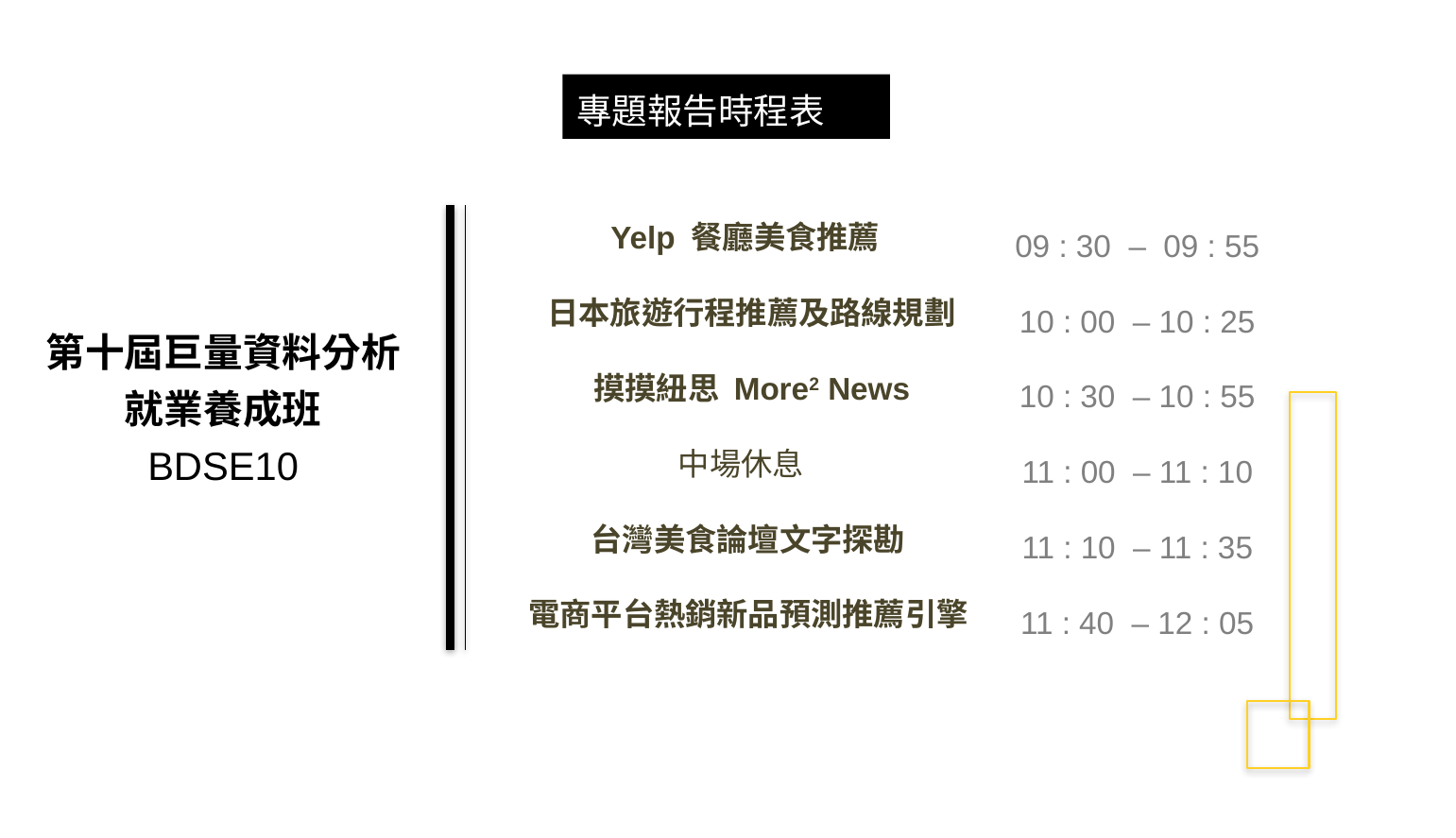

專題報告時程表
 Yelp 餐廳美食推薦
  日本旅遊行程推薦及路線規劃
  摸摸紐思 More2 News
中場休息
 台灣美食論壇文字探勘
 電商平台熱銷新品預測推薦引擎
09 : 30  –  09 : 55
10 : 00  – 10 : 25
10 : 30  – 10 : 55
11 : 00  – 11 : 10
11 : 10  – 11 : 35
11 : 40  – 12 : 05

第十屆巨量資料分析
就業養成班
BDSE10